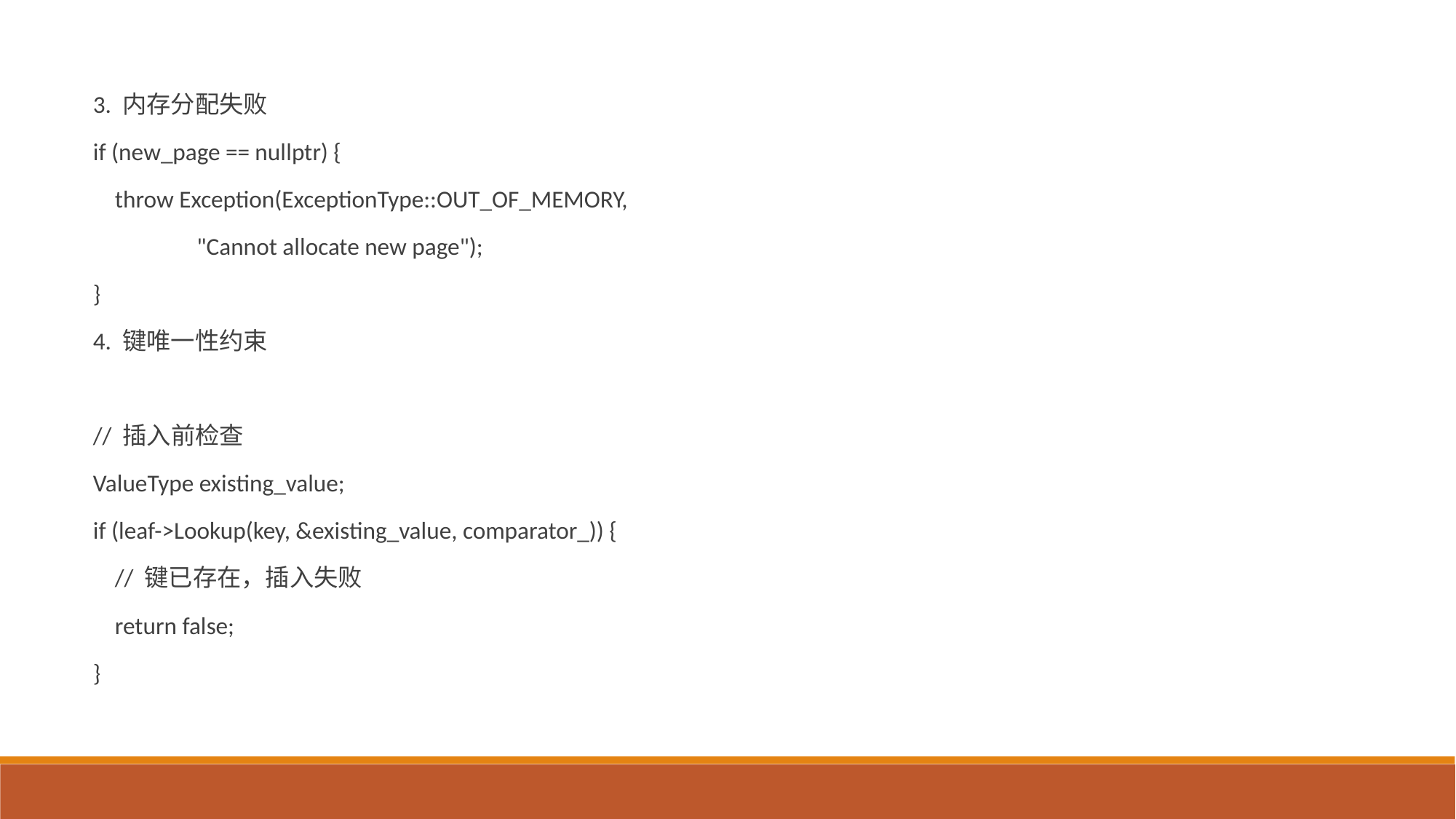

3. 内存分配失败
if (new_page == nullptr) {
    throw Exception(ExceptionType::OUT_OF_MEMORY,
                   "Cannot allocate new page");
}
4. 键唯一性约束

// 插入前检查
ValueType existing_value;
if (leaf->Lookup(key, &existing_value, comparator_)) {
    // 键已存在，插入失败
    return false;
}